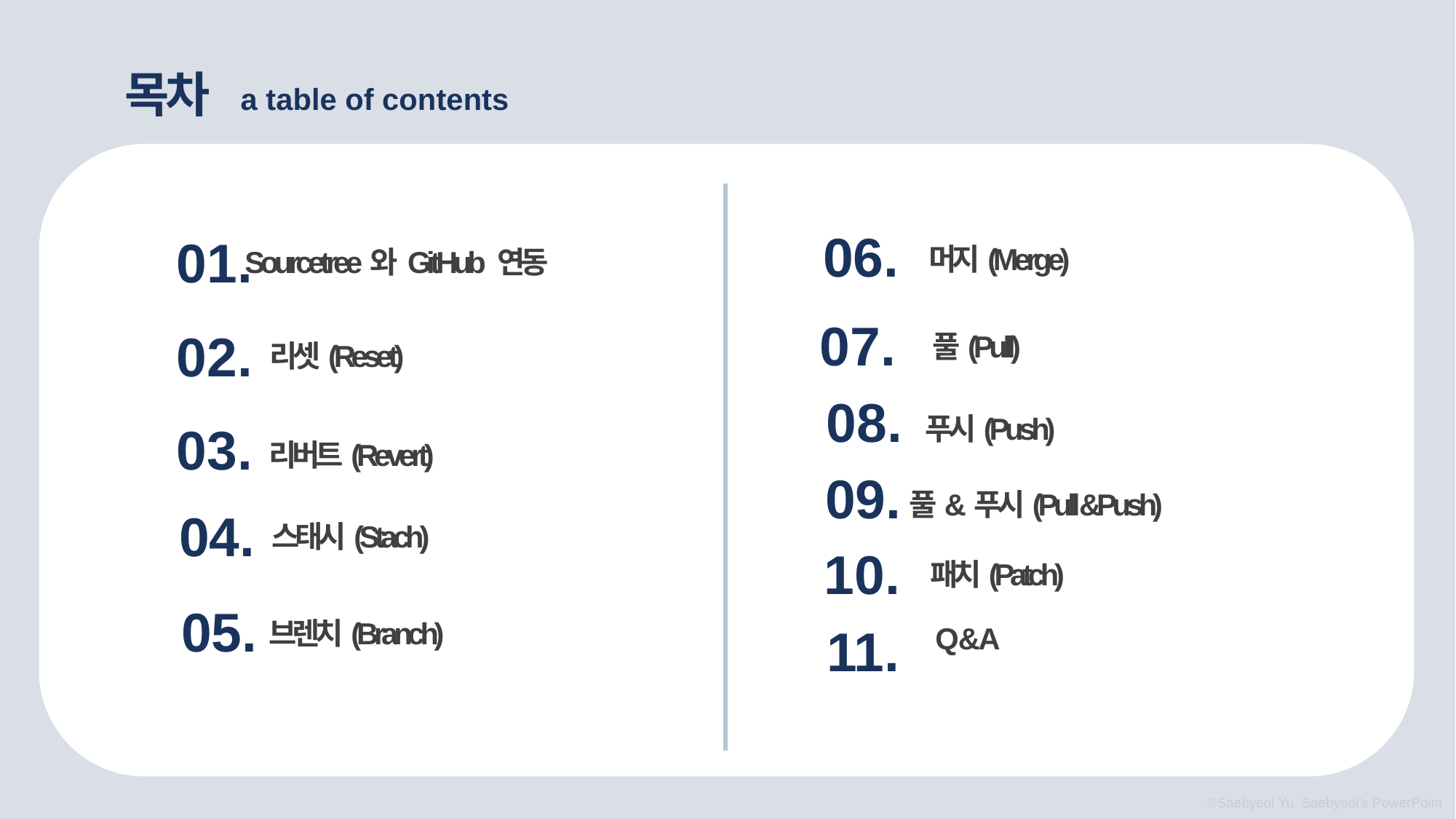

목차
a table of contents

06.
01.
머지(Merge)
Sourcetree와 GitHub 연동
07.
02.
풀(Pull)
리셋(Reset)

08.
푸시(Push)
03.
리버트(Revert)
09.
풀&푸시(Pull &Push)
04.
스태시(Stach)
10.
패치(Patch)
05.
브렌치(Branch)
11.
Q & A